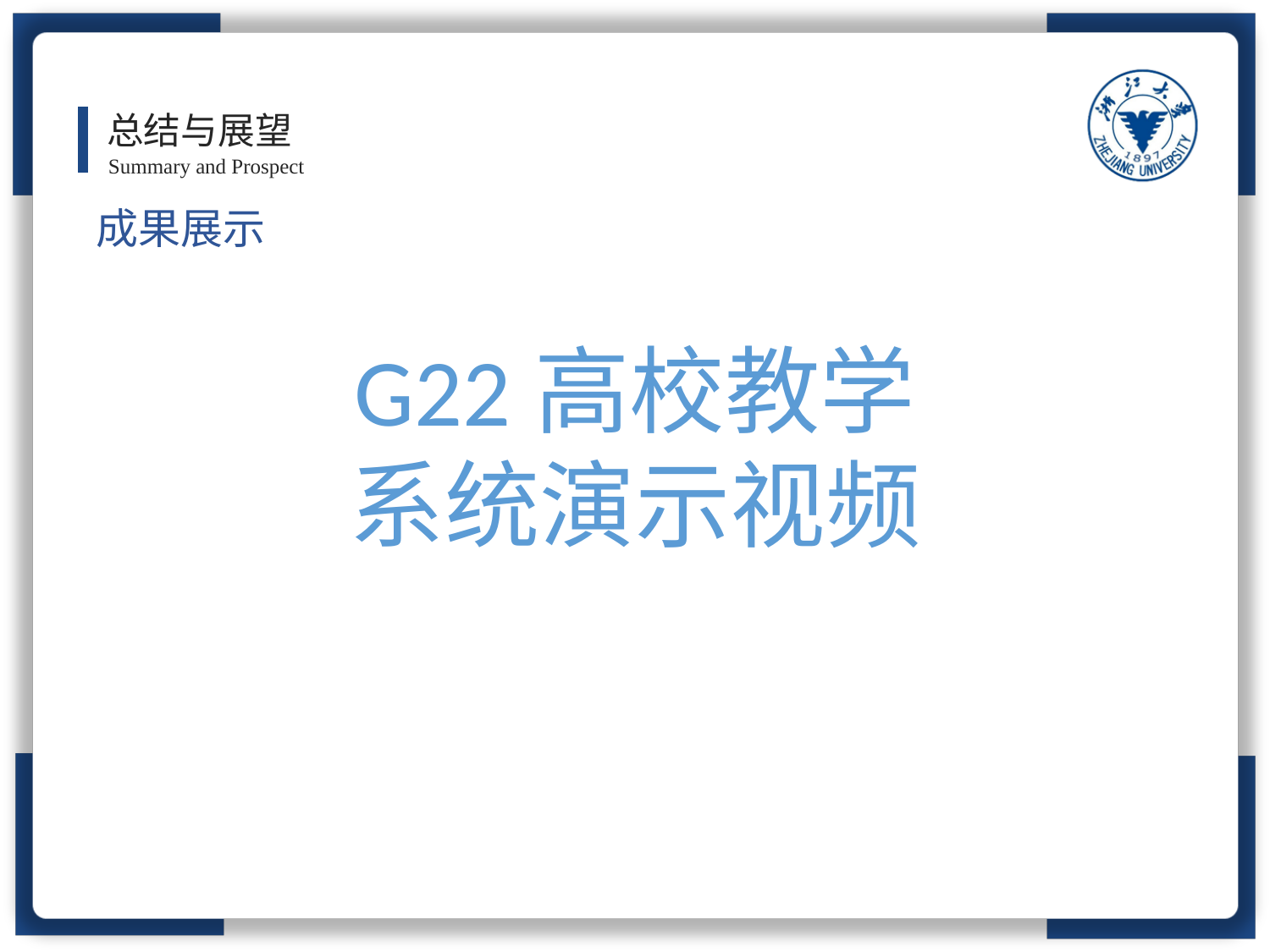

总结与展望
Summary and Prospect
成果展示
G22高校教学
系统演示视频